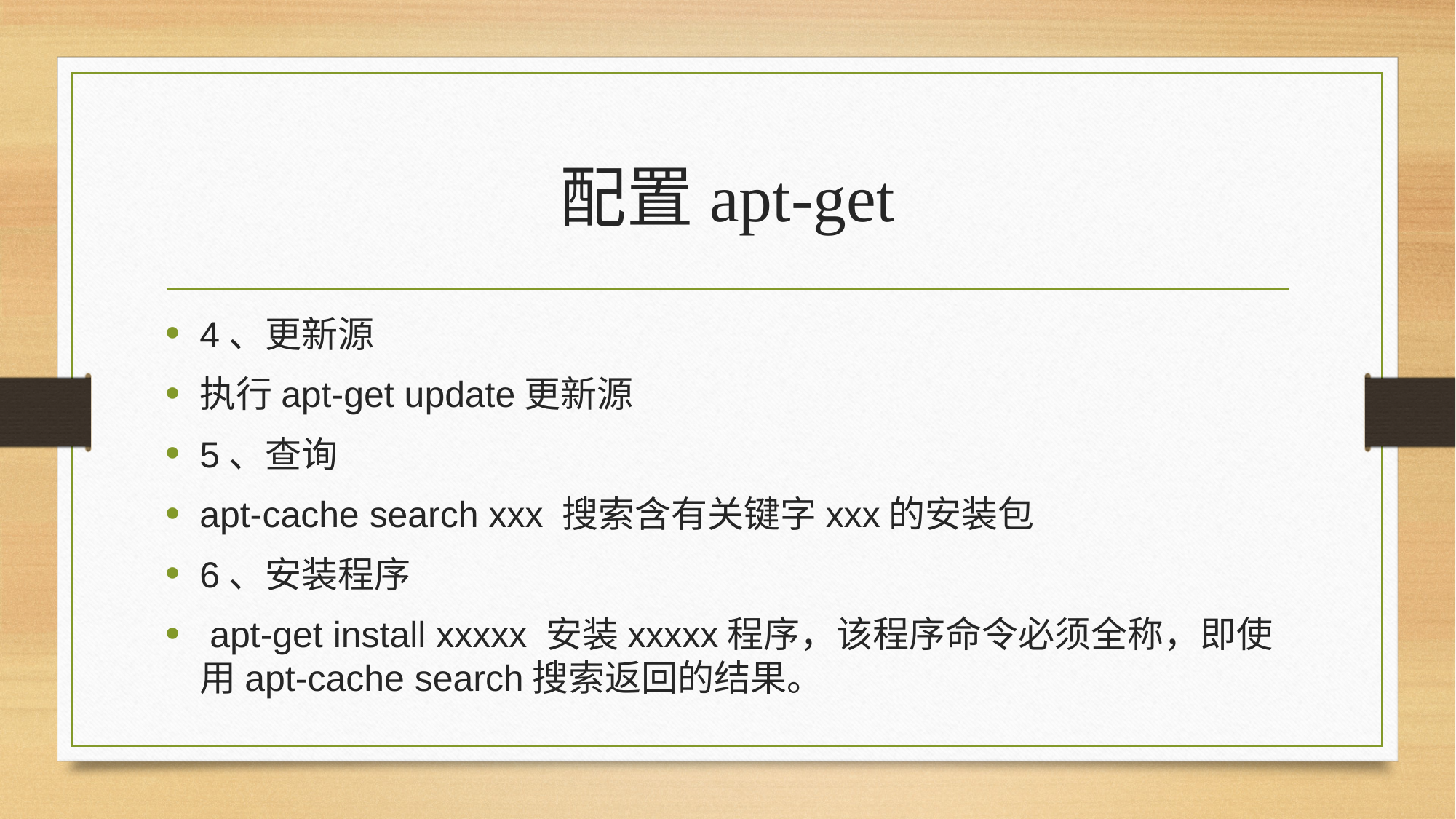

# 配置apt-get
4、更新源
执行apt-get update更新源
5、查询
apt-cache search xxx 搜索含有关键字xxx的安装包
6、安装程序
 apt-get install xxxxx 安装xxxxx程序，该程序命令必须全称，即使用apt-cache search搜索返回的结果。